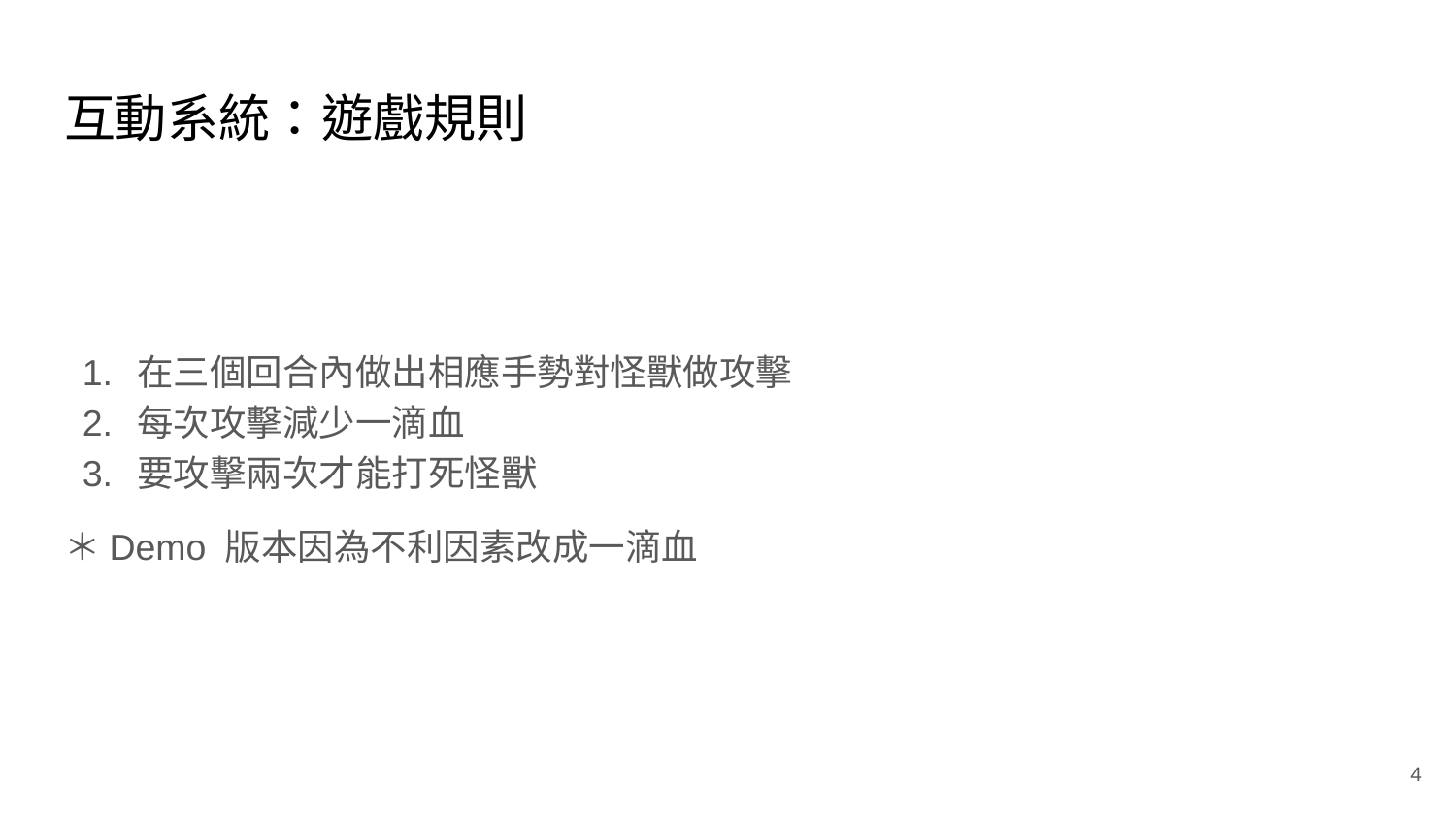

# 互動系統：遊戲規則
在三個回合內做出相應手勢對怪獸做攻擊
每次攻擊減少一滴血
要攻擊兩次才能打死怪獸
＊Demo 版本因為不利因素改成一滴血
4